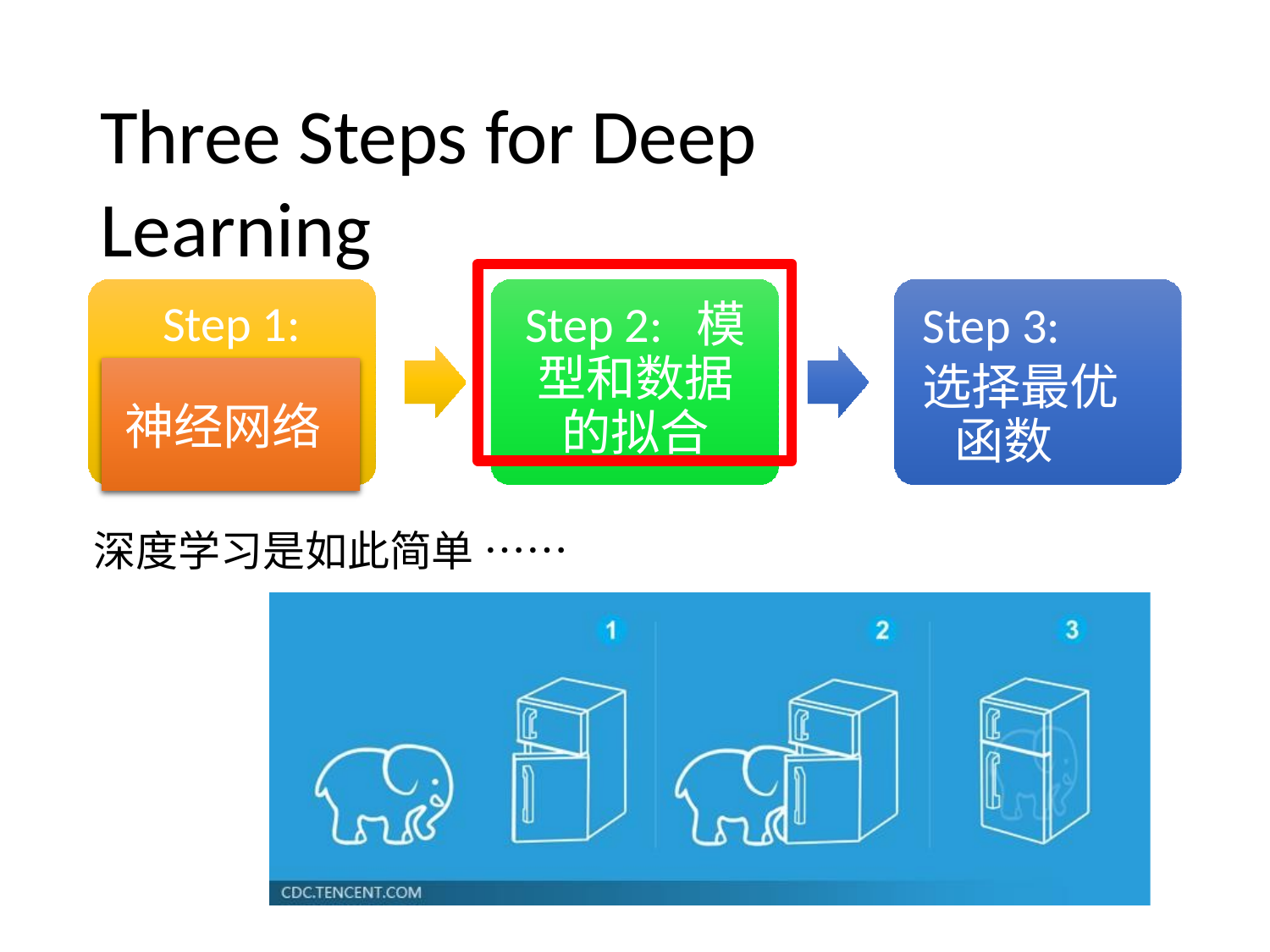

# Three Steps for Deep Learning
Step 2:  模型和数据的拟合

Step 1:
Step 3:
选择最优函数

神经网络
深度学习是如此简单 ……